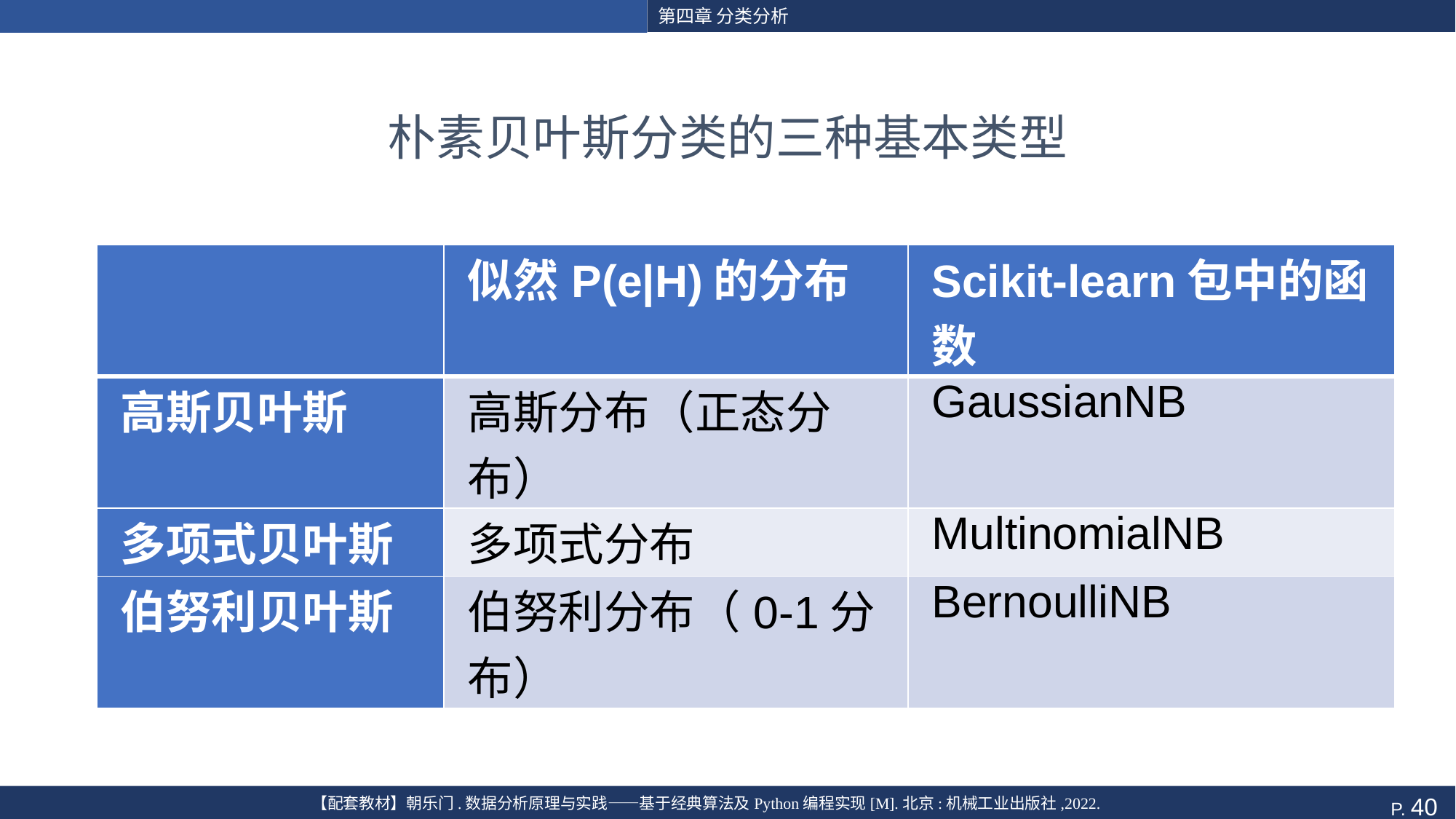

# 朴素贝叶斯分类的三种基本类型
|  | 似然P(e|H)的分布 | Scikit-learn包中的函数 |
| --- | --- | --- |
| 高斯贝叶斯 | 高斯分布（正态分布） | GaussianNB |
| 多项式贝叶斯 | 多项式分布 | MultinomialNB |
| 伯努利贝叶斯 | 伯努利分布（0-1分布） | BernoulliNB |